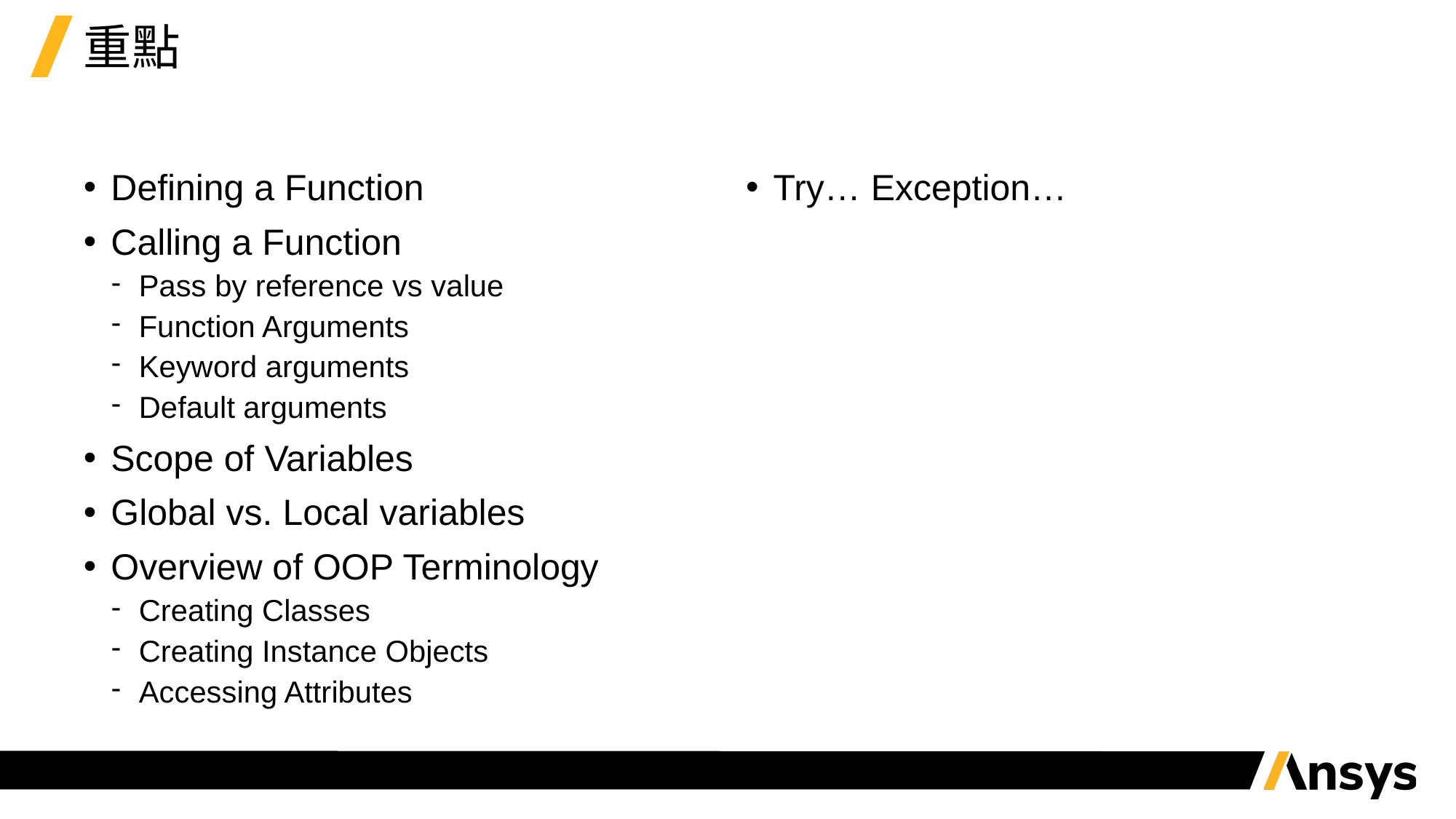

# 重點
Defining a Function
Calling a Function
Pass by reference vs value
Function Arguments
Keyword arguments
Default arguments
Scope of Variables
Global vs. Local variables
Overview of OOP Terminology
Creating Classes
Creating Instance Objects
Accessing Attributes
Try… Exception…